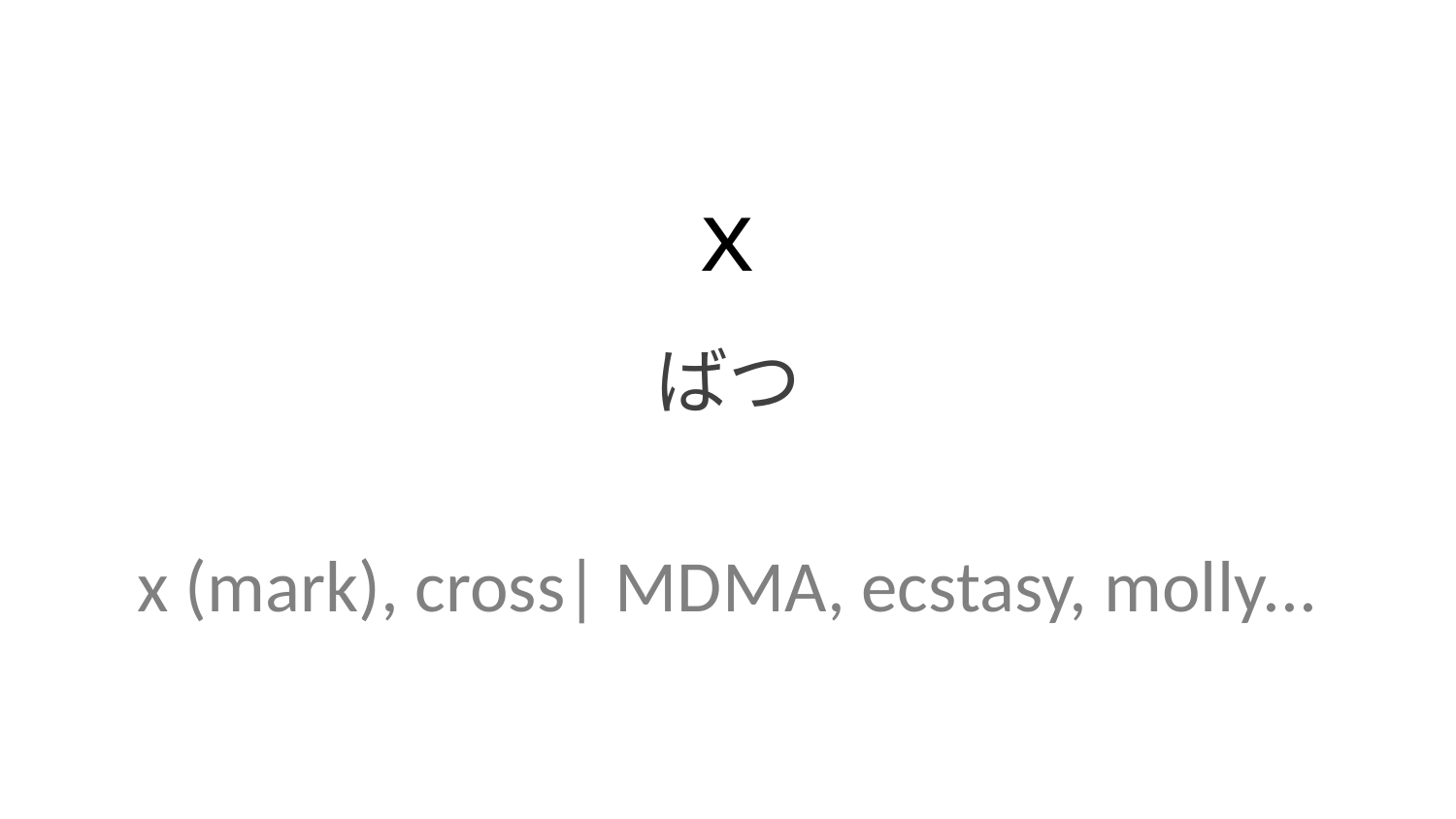

ｘ

ばつ
x (mark), cross| MDMA, ecstasy, molly...